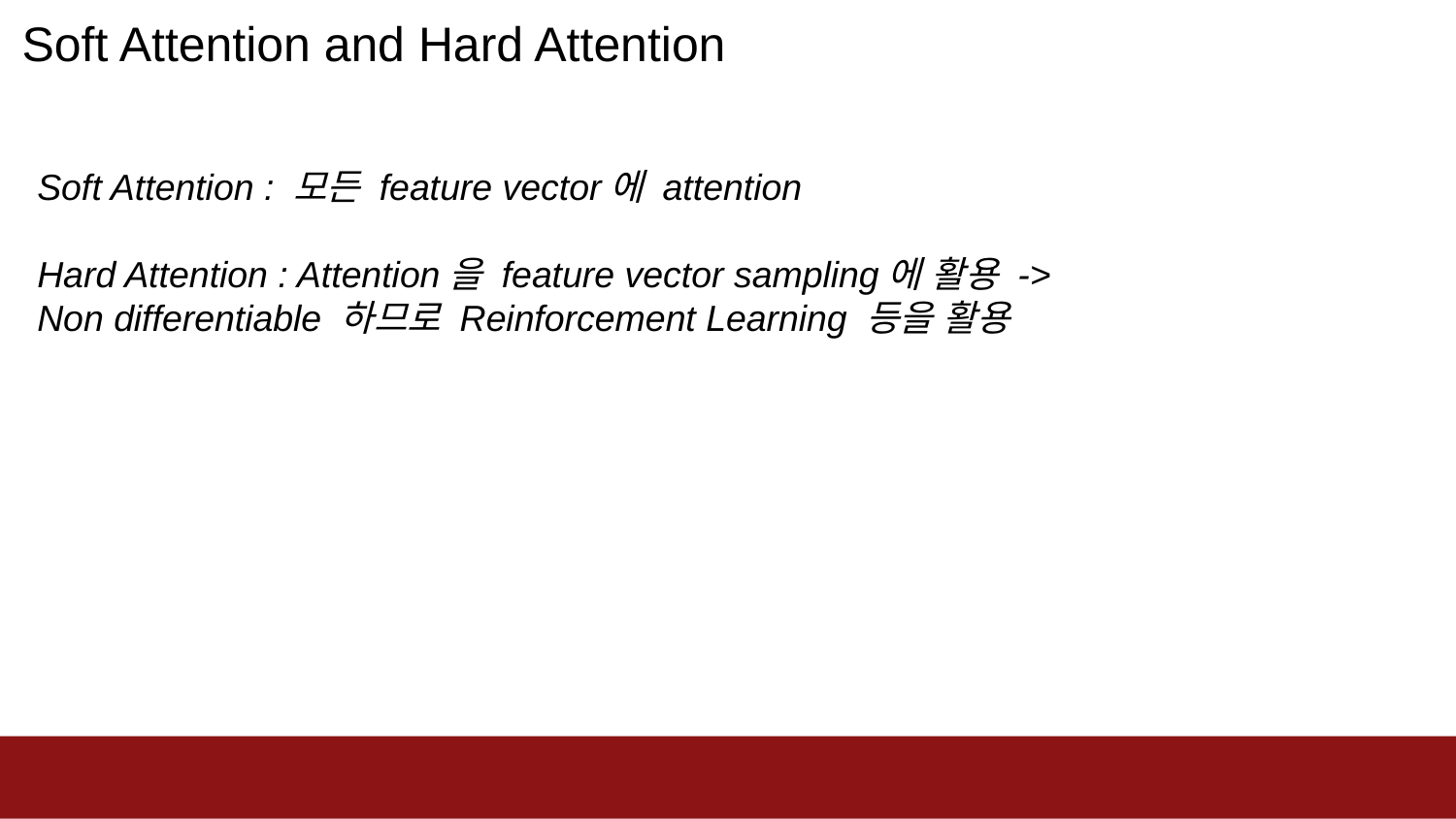

# Soft Attention and Hard Attention
Soft Attention : 모든 feature vector에 attention

Hard Attention : Attention을 feature vector sampling에 활용 -> Non differentiable 하므로 Reinforcement Learning 등을 활용